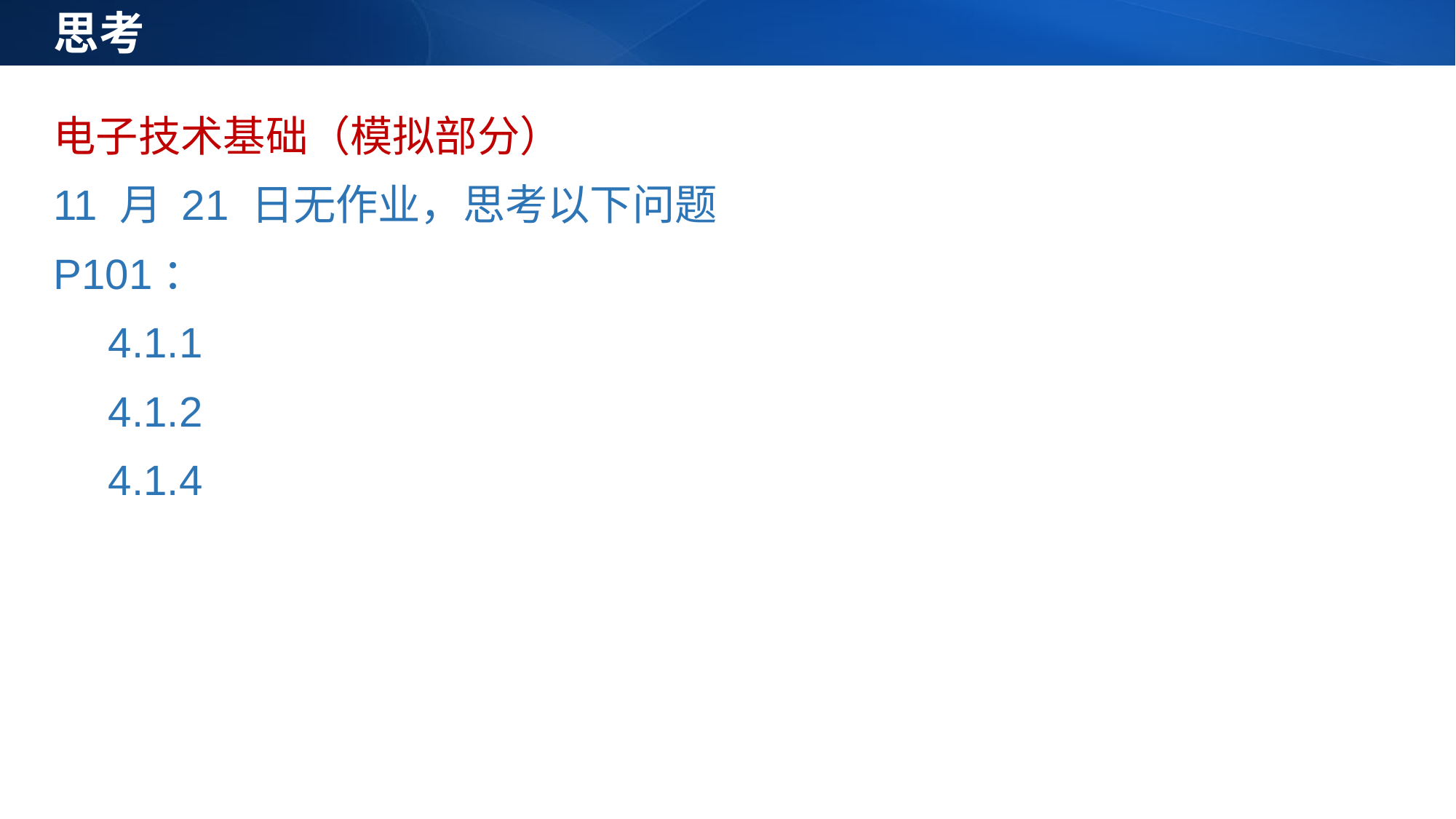

思考
电子技术基础（模拟部分）
11 月 21 日无作业，思考以下问题
P101：
4.1.1
4.1.2
4.1.4